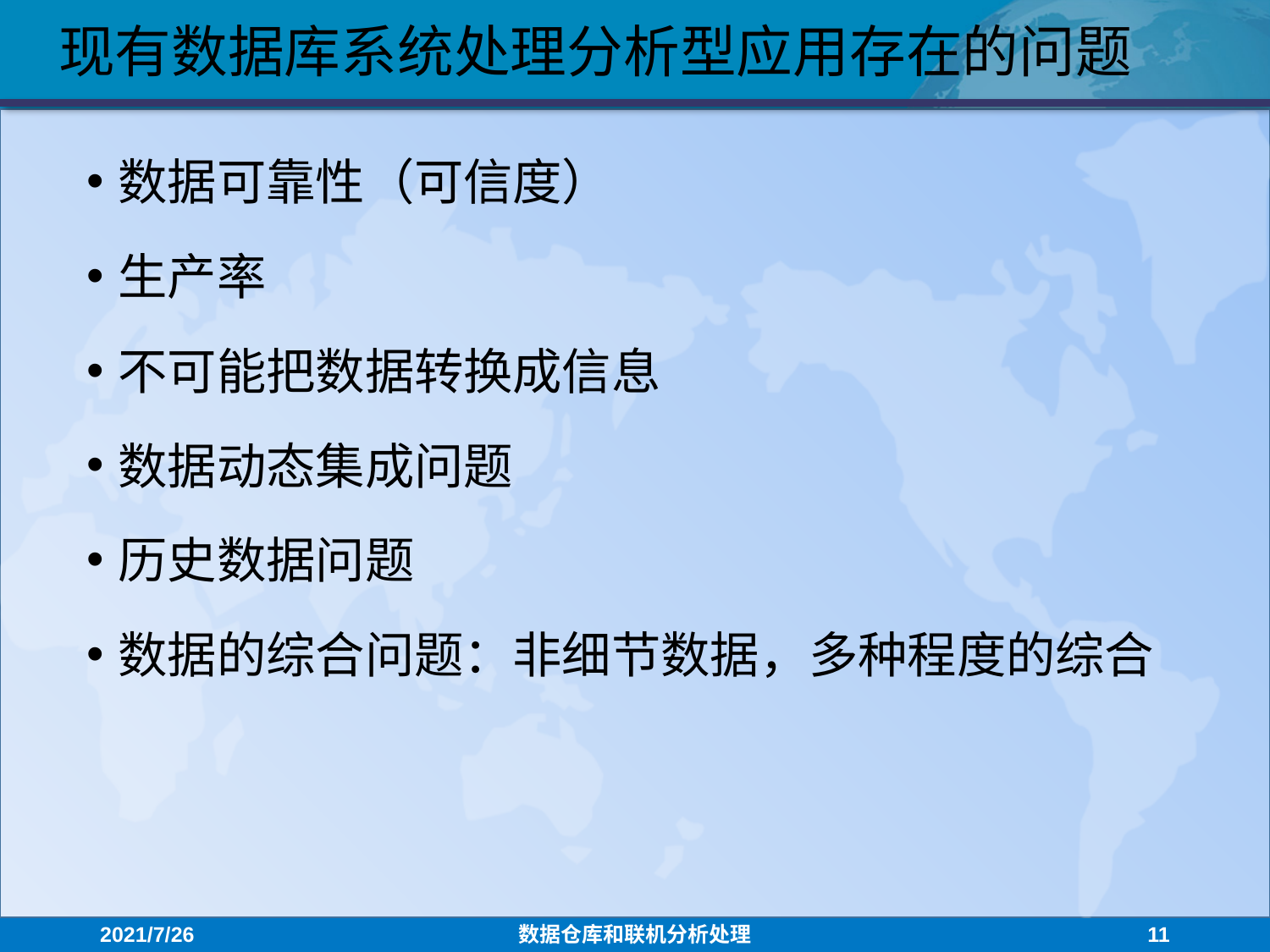

现有数据库系统处理分析型应用存在的问题
数据可靠性（可信度）
生产率
不可能把数据转换成信息
数据动态集成问题
历史数据问题
数据的综合问题：非细节数据，多种程度的综合
2021/7/26
数据仓库和联机分析处理
11